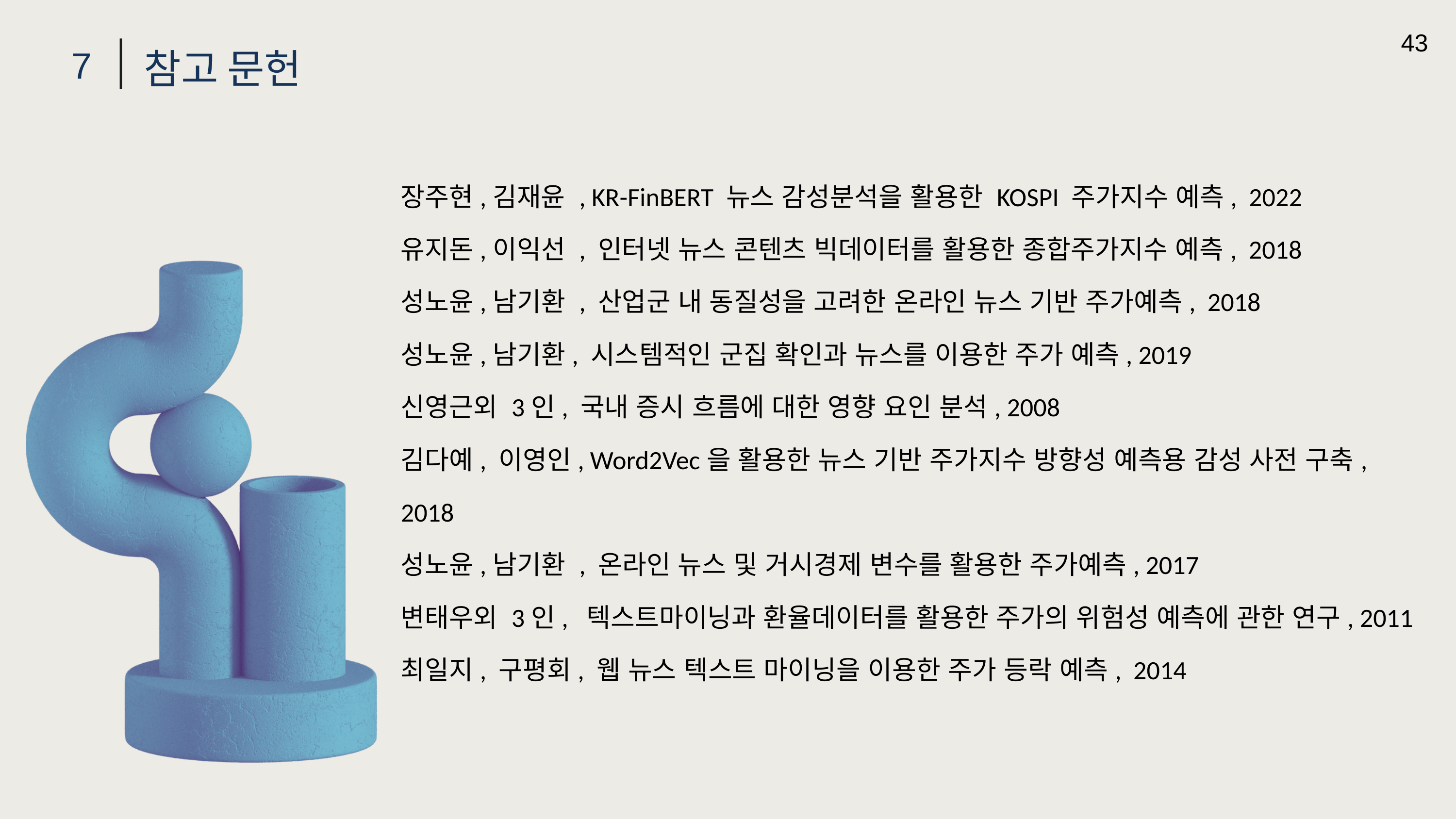

43
참고 문헌
7

장주현,김재윤 , KR-FinBERT 뉴스 감성분석을 활용한 KOSPI 주가지수 예측,  2022
유지돈,이익선 , 인터넷 뉴스 콘텐츠 빅데이터를 활용한 종합주가지수 예측,  2018
성노윤,남기환 , 산업군 내 동질성을 고려한 온라인 뉴스 기반 주가예측,  2018
성노윤,남기환, 시스템적인 군집 확인과 뉴스를 이용한 주가 예측, 2019
신영근외 3인, 국내 증시 흐름에 대한 영향 요인 분석, 2008
김다예, 이영인, Word2Vec을 활용한 뉴스 기반 주가지수 방향성 예측용 감성 사전 구축, 2018
성노윤,남기환 , 온라인 뉴스 및 거시경제 변수를 활용한 주가예측, 2017
변태우외 3인,  텍스트마이닝과 환율데이터를 활용한 주가의 위험성 예측에 관한 연구, 2011
최일지, 구평회, 웹 뉴스 텍스트 마이닝을 이용한 주가 등락 예측,  2014